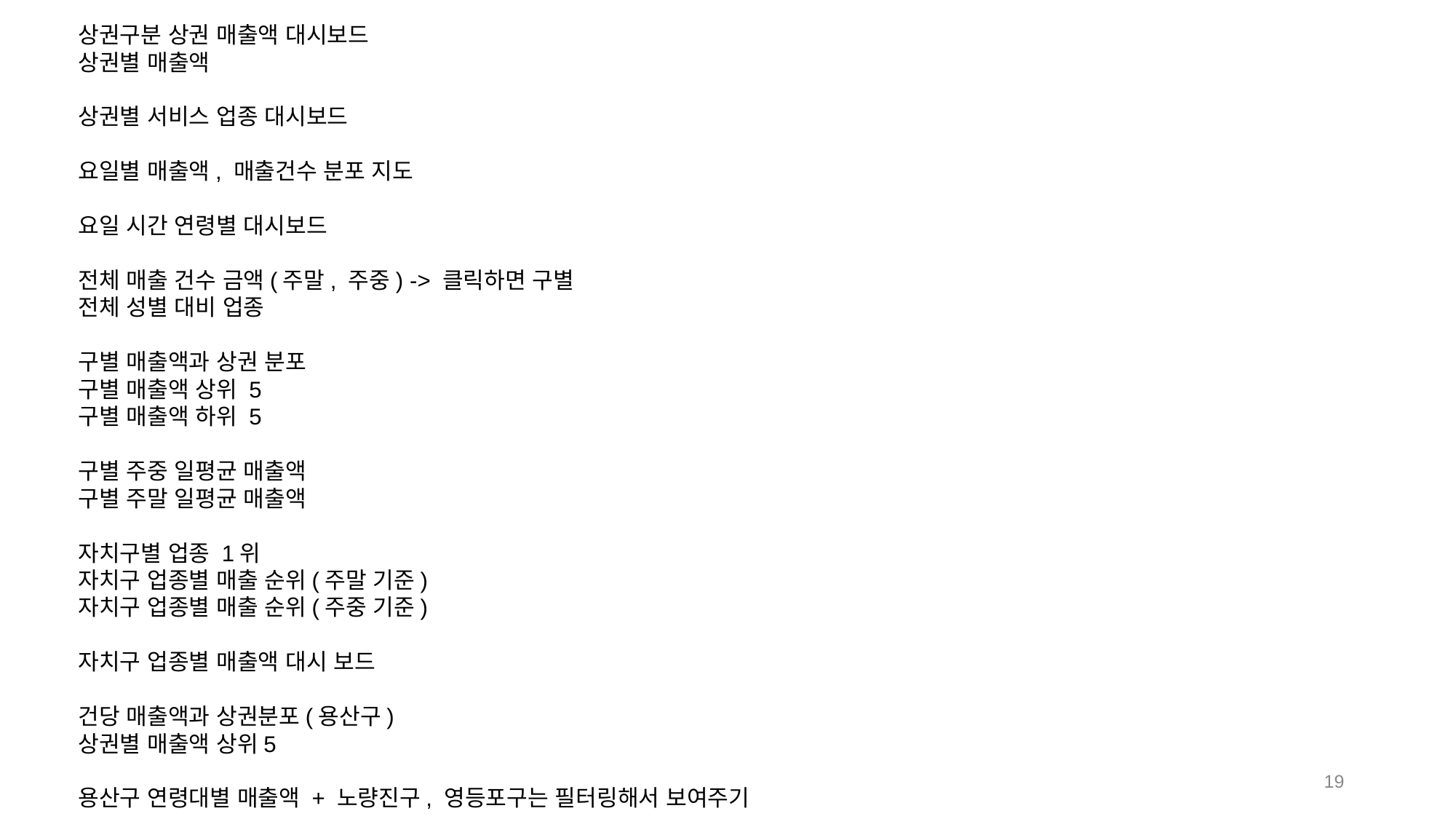

상권구분 상권 매출액 대시보드
상권별 매출액

상권별 서비스 업종 대시보드

요일별 매출액, 매출건수 분포 지도

요일 시간 연령별 대시보드

전체 매출 건수 금액(주말, 주중) -> 클릭하면 구별
전체 성별 대비 업종

구별 매출액과 상권 분포
구별 매출액 상위 5
구별 매출액 하위 5

구별 주중 일평균 매출액
구별 주말 일평균 매출액

자치구별 업종 1위
자치구 업종별 매출 순위(주말 기준)
자치구 업종별 매출 순위(주중 기준)

자치구 업종별 매출액 대시 보드

건당 매출액과 상권분포(용산구)
상권별 매출액 상위5

용산구 연령대별 매출액 + 노량진구, 영등포구는 필터링해서 보여주기

19